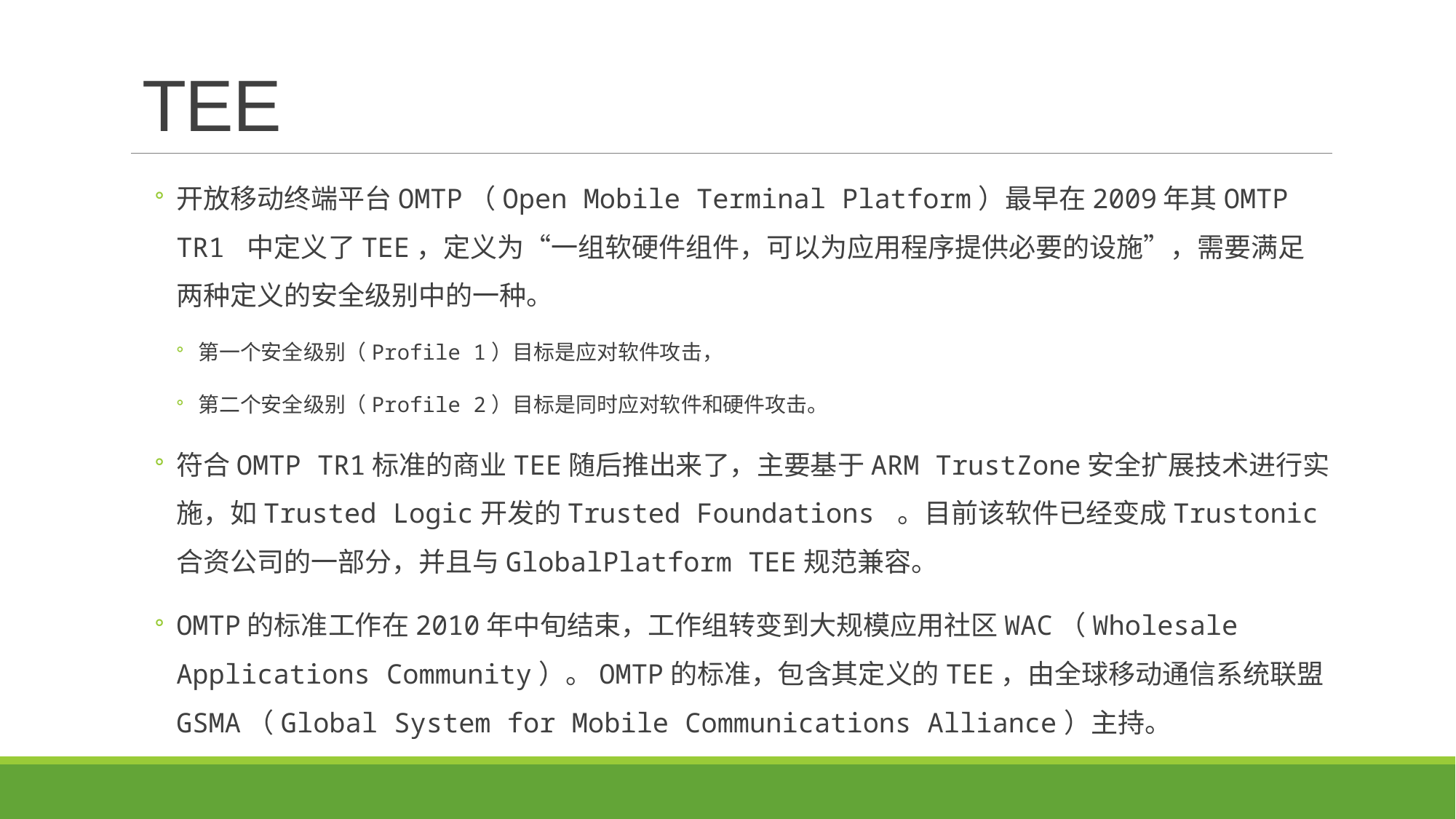

# TEE
开放移动终端平台OMTP（Open Mobile Terminal Platform）最早在2009年其OMTP TR1 中定义了TEE，定义为“一组软硬件组件，可以为应用程序提供必要的设施”，需要满足两种定义的安全级别中的一种。
第一个安全级别（Profile 1）目标是应对软件攻击，
第二个安全级别（Profile 2）目标是同时应对软件和硬件攻击。
符合OMTP TR1标准的商业TEE随后推出来了，主要基于ARM TrustZone安全扩展技术进行实施，如Trusted Logic开发的Trusted Foundations 。目前该软件已经变成Trustonic合资公司的一部分，并且与GlobalPlatform TEE规范兼容。
OMTP的标准工作在2010年中旬结束，工作组转变到大规模应用社区WAC（Wholesale Applications Community）。OMTP的标准，包含其定义的TEE，由全球移动通信系统联盟GSMA（Global System for Mobile Communications Alliance）主持。